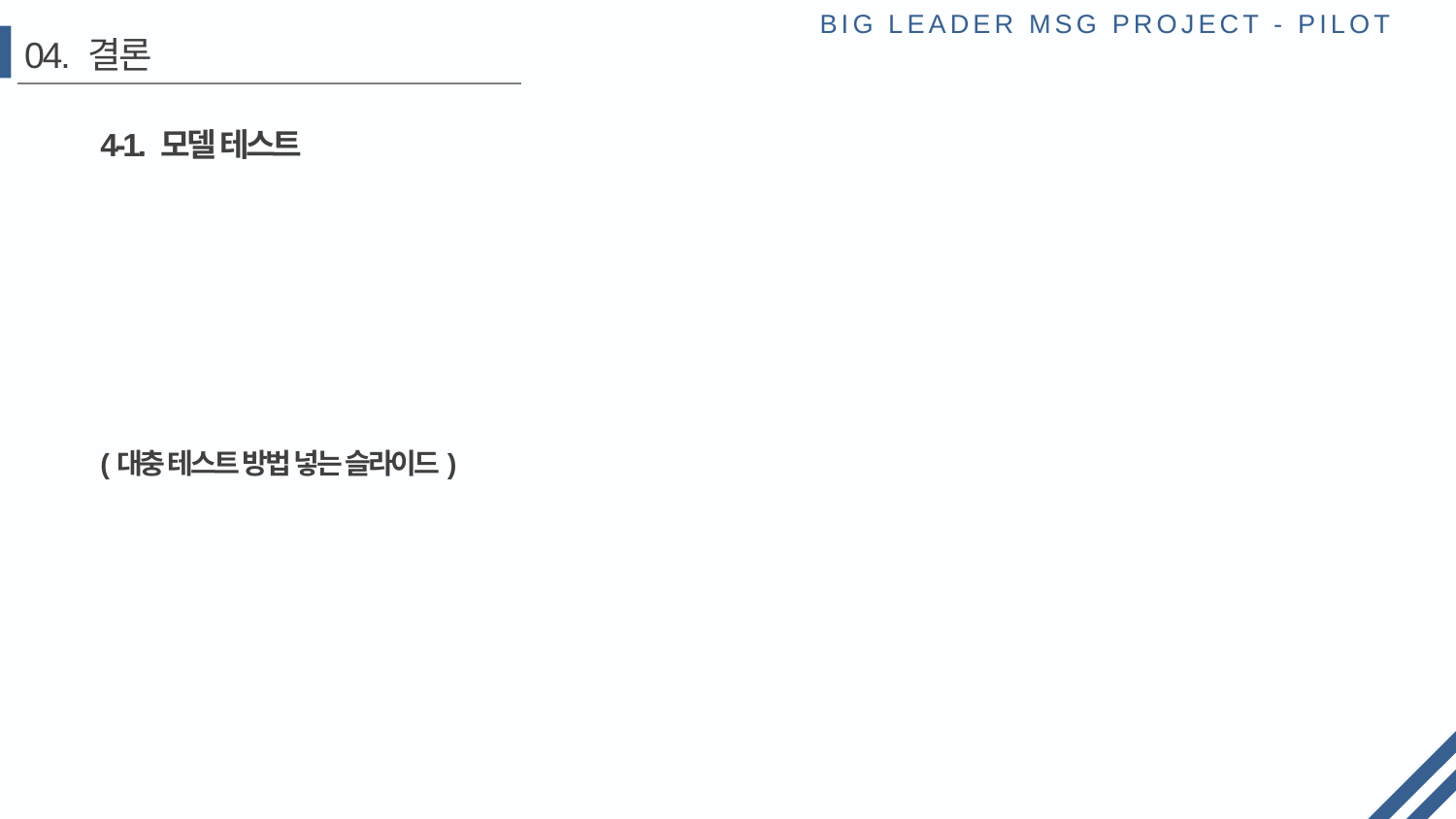

# 04. 결론
4-1. 모델 테스트
(대충 테스트 방법 넣는 슬라이드)